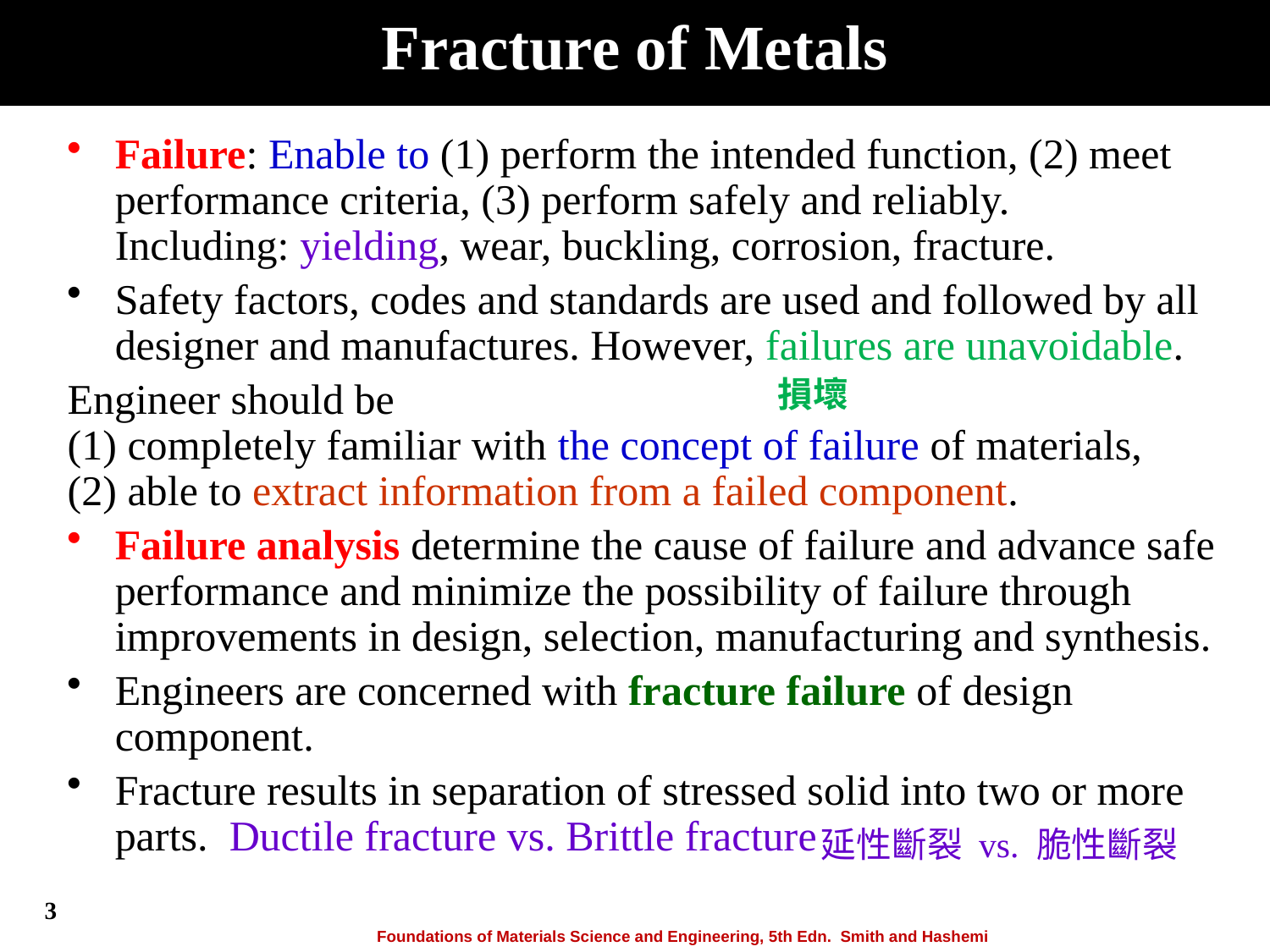

Fracture of Metals
Failure: Enable to (1) perform the intended function, (2) meet performance criteria, (3) perform safely and reliably.
Including: yielding, wear, buckling, corrosion, fracture.
Safety factors, codes and standards are used and followed by all designer and manufactures. However, failures are unavoidable.
Engineer should be
(1) completely familiar with the concept of failure of materials,
(2) able to extract information from a failed component.
Failure analysis determine the cause of failure and advance safe performance and minimize the possibility of failure through improvements in design, selection, manufacturing and synthesis.
Engineers are concerned with fracture failure of design component.
Fracture results in separation of stressed solid into two or more parts.  Ductile fracture vs. Brittle fracture
損壞
延性斷裂 vs. 脆性斷裂
3